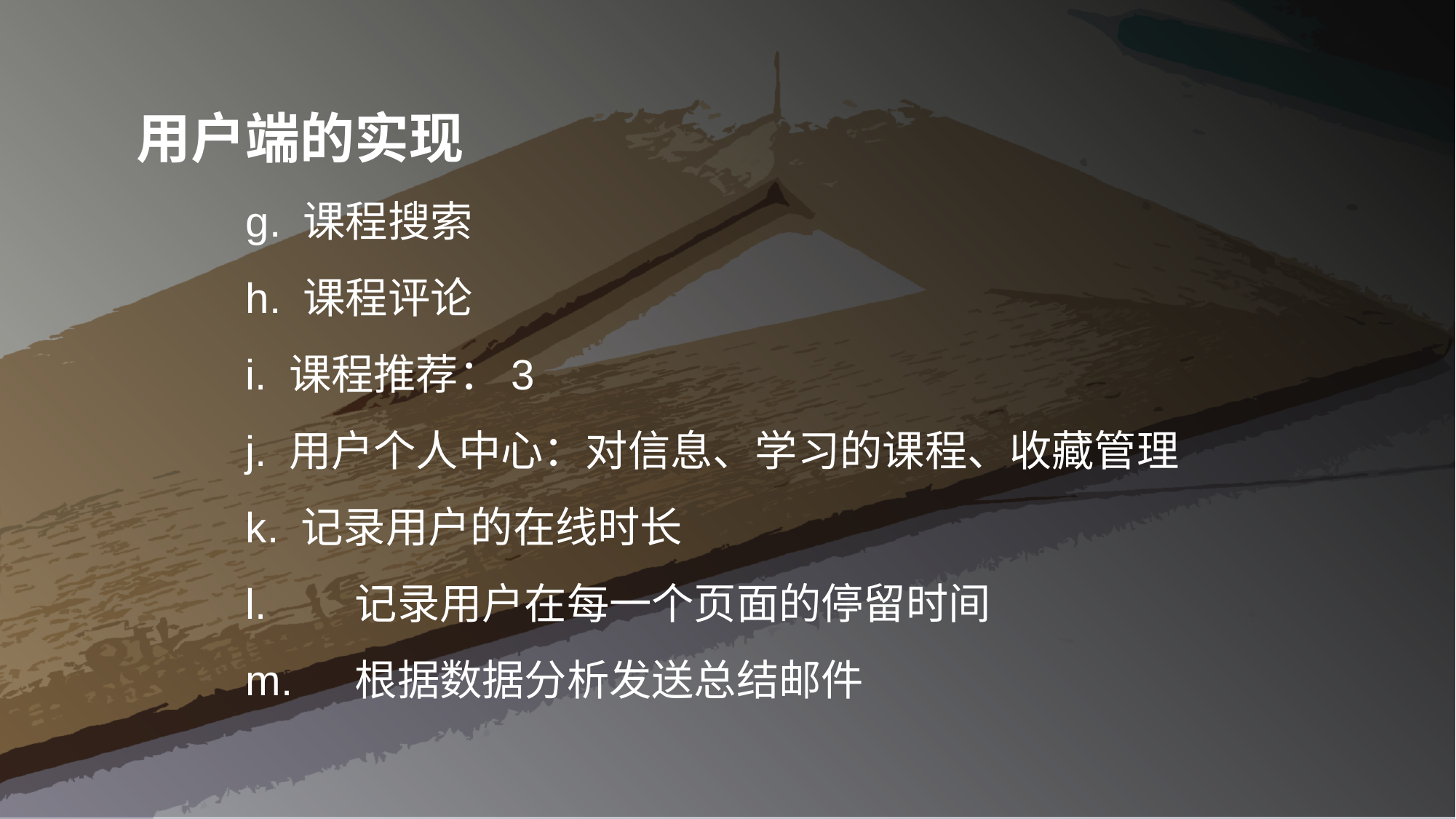

用户端的实现
 		g. 课程搜索
		h. 课程评论
		i. 课程推荐：3
		j. 用户个人中心：对信息、学习的课程、收藏管理
		k. 记录用户的在线时长
		l.	记录用户在每一个页面的停留时间
		m.	根据数据分析发送总结邮件